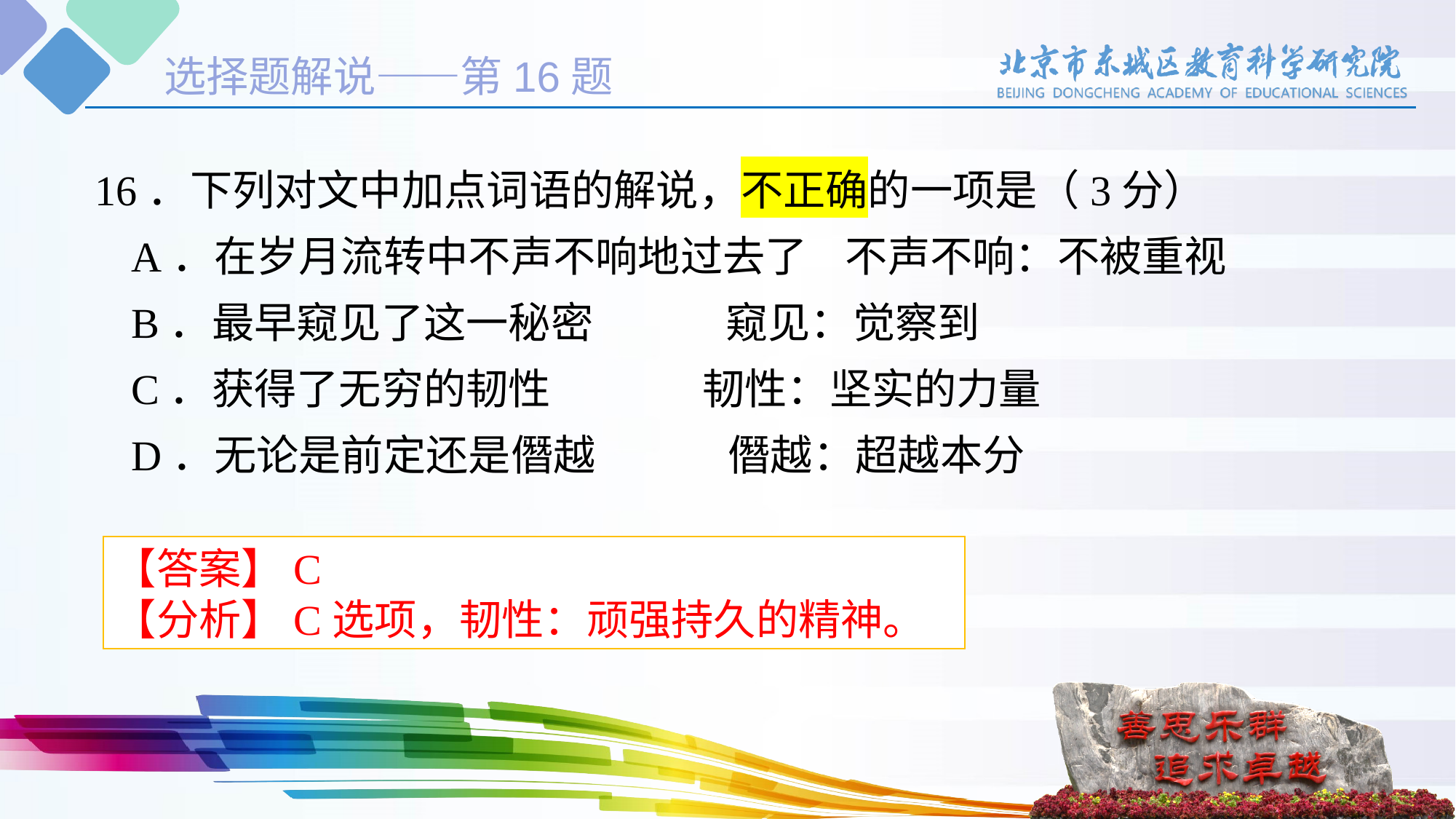

选择题解说——第16题
16．下列对文中加点词语的解说，不正确的一项是（3分）
A．在岁月流转中不声不响地过去了    不声不响：不被重视
B．最早窥见了这一秘密              窥见：觉察到
C．获得了无穷的韧性                韧性：坚实的力量
D．无论是前定还是僭越              僭越：超越本分
【答案】C
【分析】C选项，韧性：顽强持久的精神。